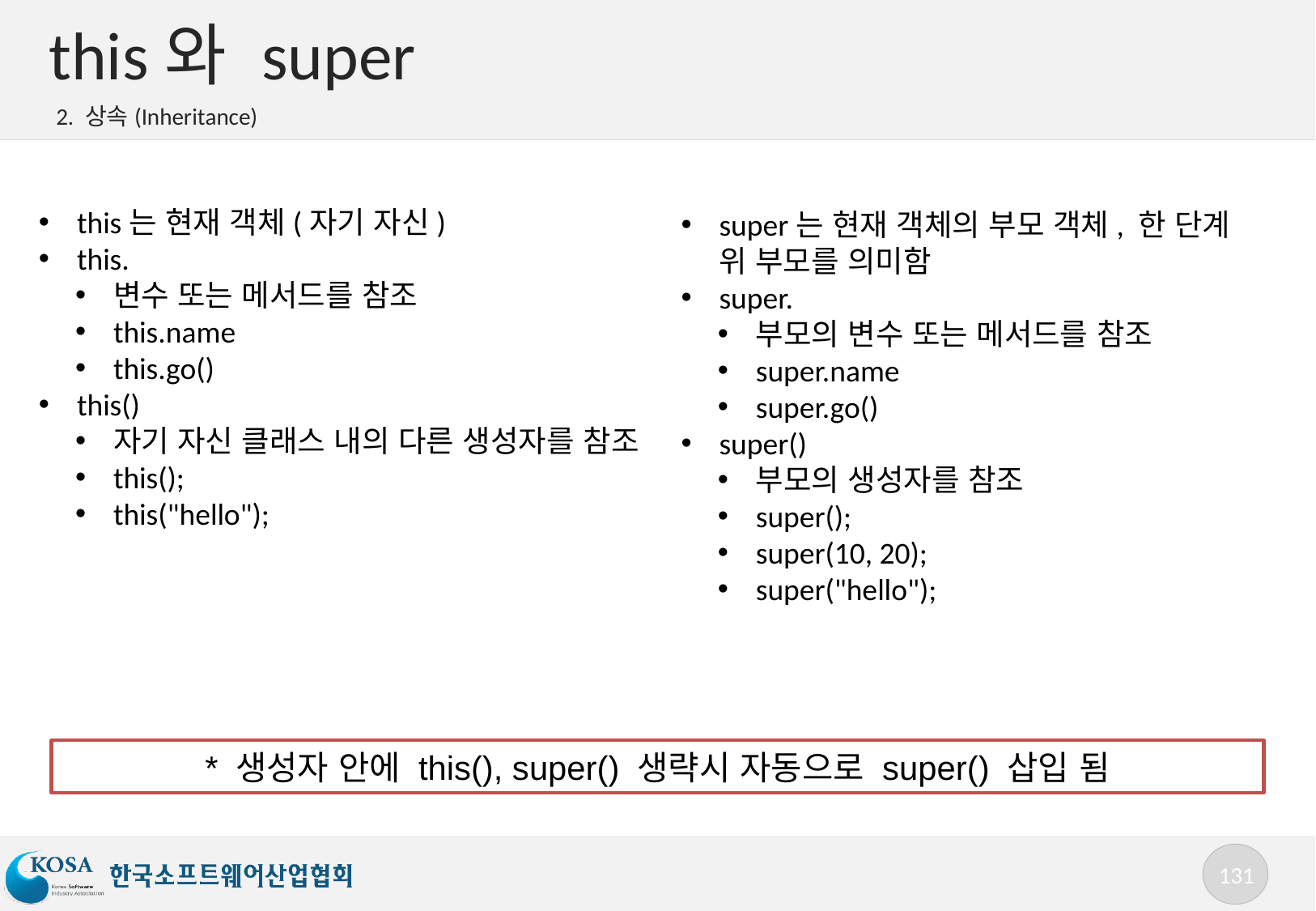

# this와 super
2. 상속(Inheritance)
this는 현재 객체(자기 자신)
this.
변수 또는 메서드를 참조
this.name
this.go()
this()
자기 자신 클래스 내의 다른 생성자를 참조
this();
this("hello");

super는 현재 객체의 부모 객체, 한 단계 위 부모를 의미함
super.
부모의 변수 또는 메서드를 참조
super.name
super.go()
super()
부모의 생성자를 참조
super();
super(10, 20);
super("hello");

* 생성자 안에 this(), super() 생략시 자동으로 super() 삽입 됨